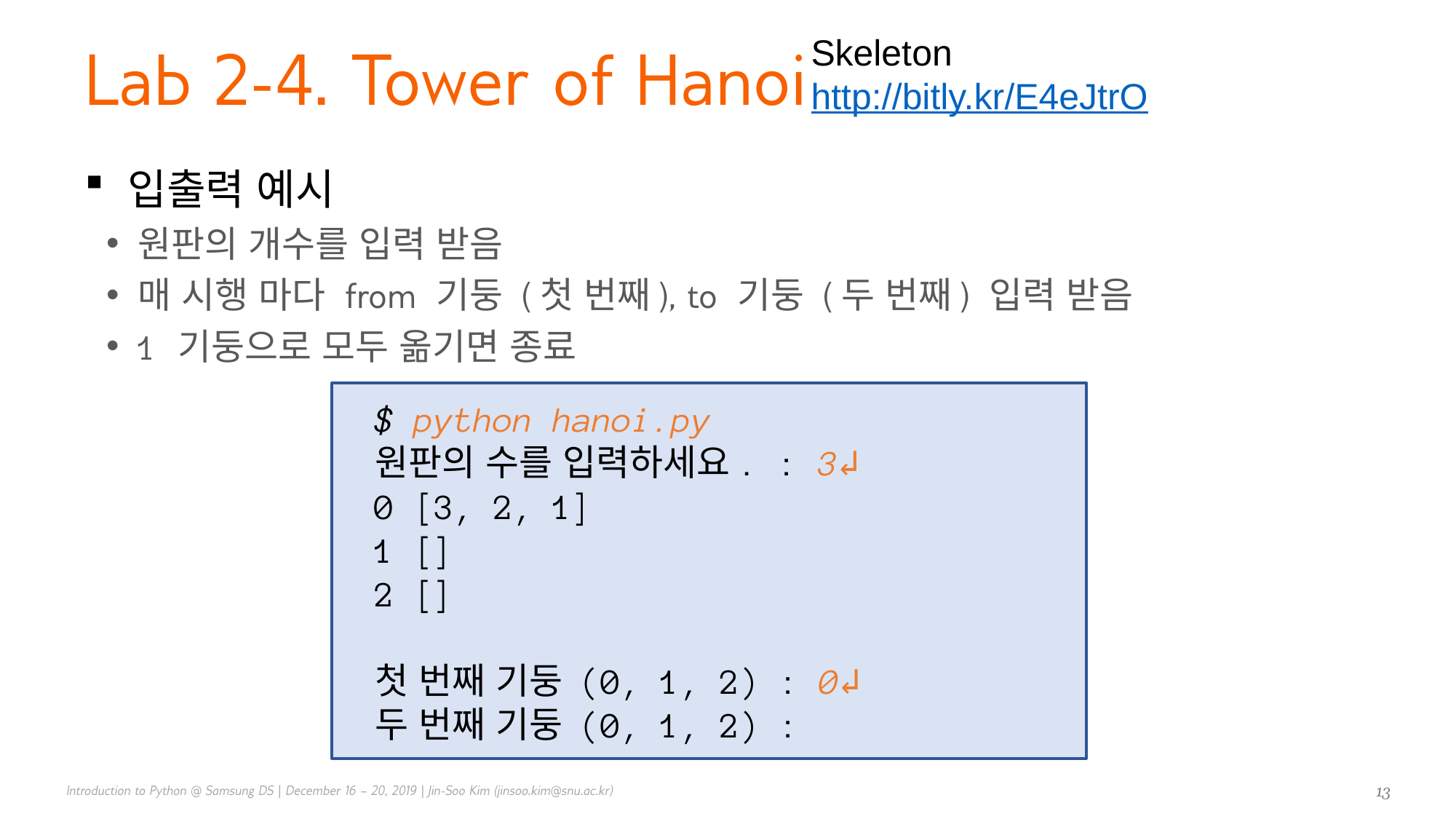

Skeleton
http://bitly.kr/E4eJtrO
# Lab 2-4. Tower of Hanoi
입출력 예시
원판의 개수를 입력 받음
매 시행 마다 from 기둥 (첫 번째), to 기둥 (두 번째) 입력 받음
1 기둥으로 모두 옮기면 종료
$ python hanoi.py
원판의 수를 입력하세요. : 3↲
0 [3, 2, 1]
1 []
2 []

첫 번째 기둥 (0, 1, 2) : 0↲
두 번째 기둥 (0, 1, 2) :